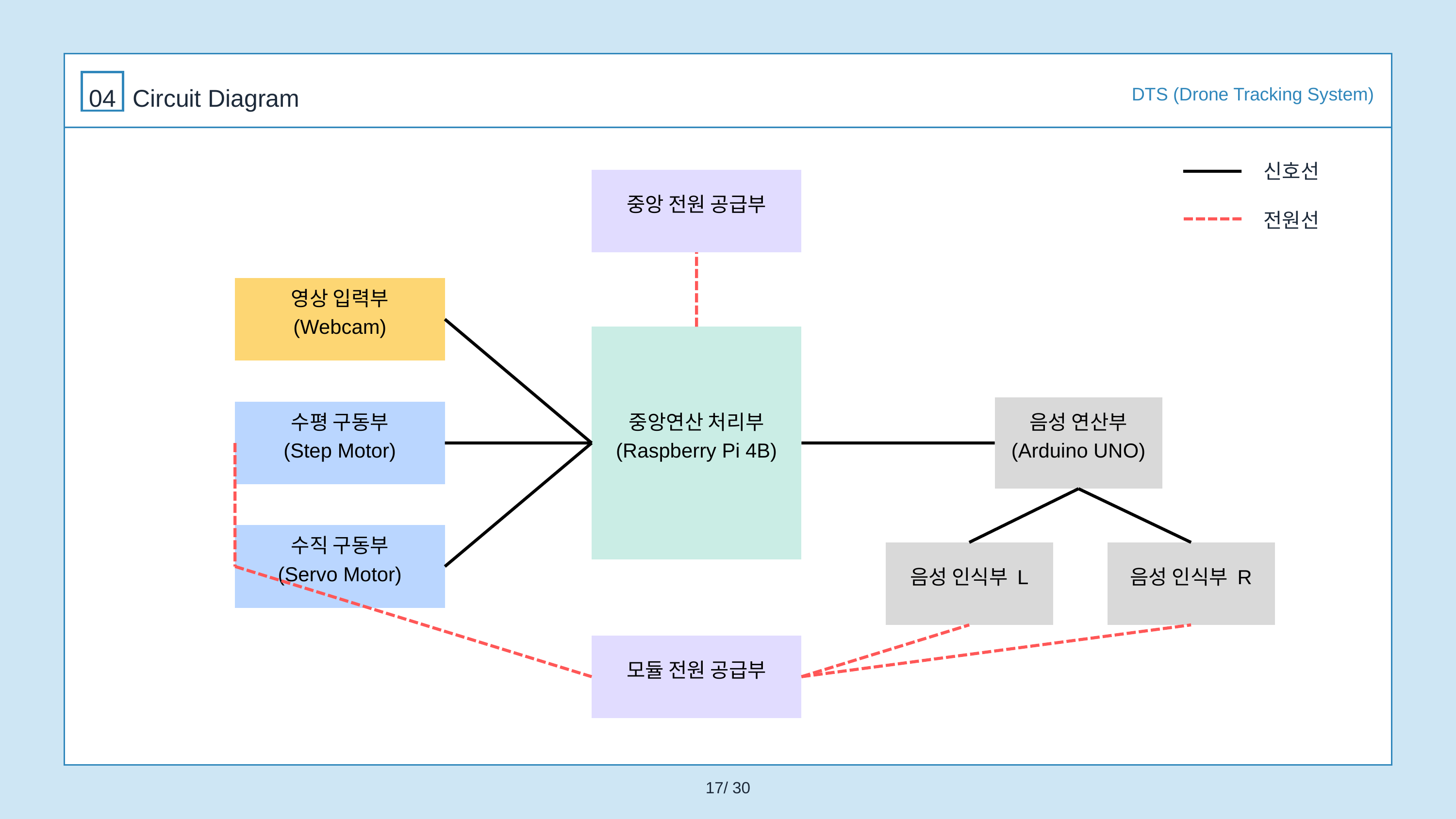

DTS (Drone Tracking System)
04
Circuit Diagram

신호선

중앙 전원 공급부

전원선

영상 입력부
(Webcam)

중앙연산 처리부
(Raspberry Pi 4B)

음성 연산부
(Arduino UNO)

수평 구동부
(Step Motor)

수직 구동부
(Servo Motor)

음성 인식부 L

음성 인식부 R

모듈 전원 공급부
17/ 30